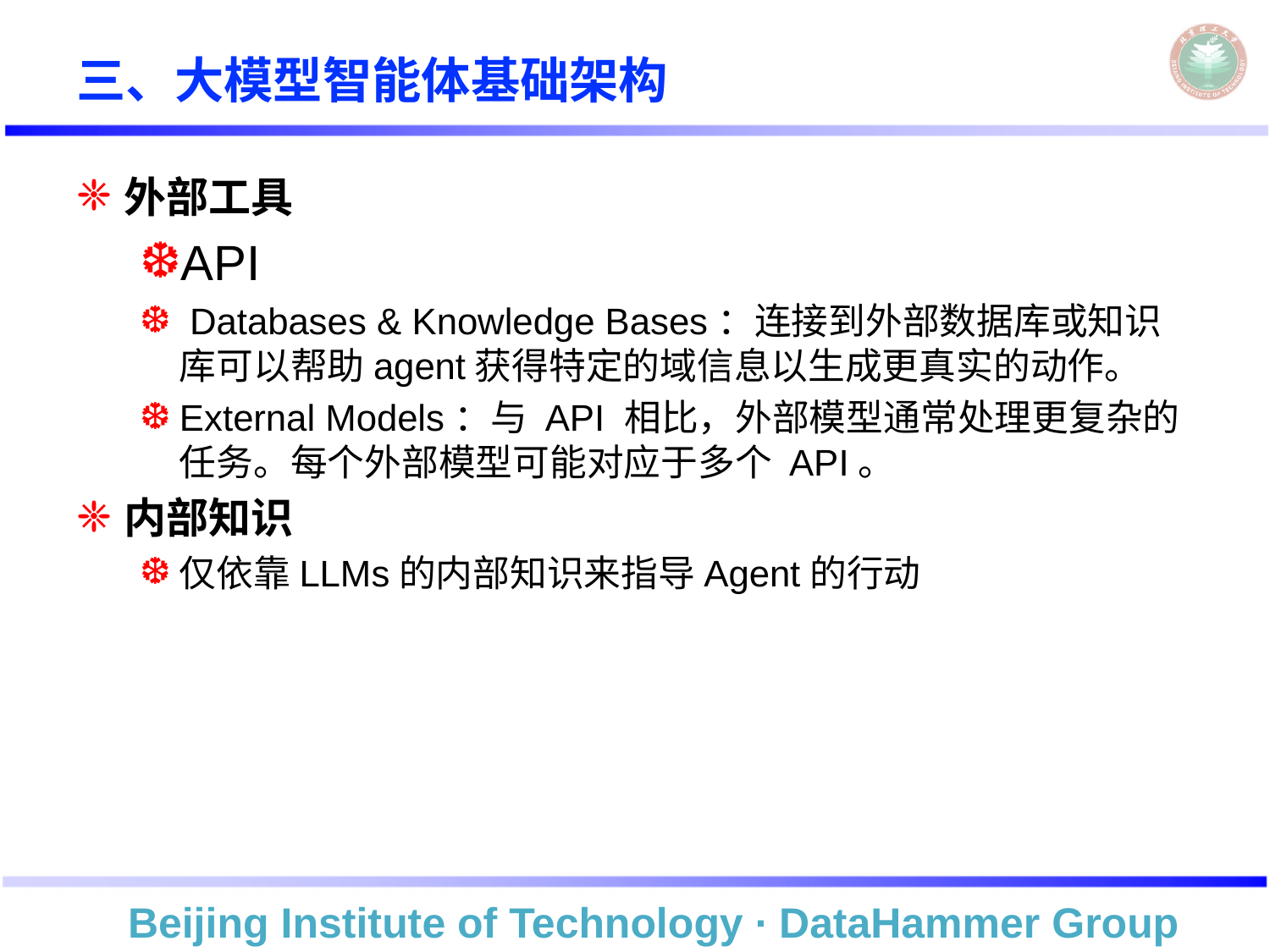

# 三、大模型智能体基础架构
外部工具
API
 Databases & Knowledge Bases：连接到外部数据库或知识库可以帮助agent获得特定的域信息以生成更真实的动作。
External Models：与 API 相比，外部模型通常处理更复杂的任务。每个外部模型可能对应于多个 API。
内部知识
仅依靠LLMs的内部知识来指导Agent的行动